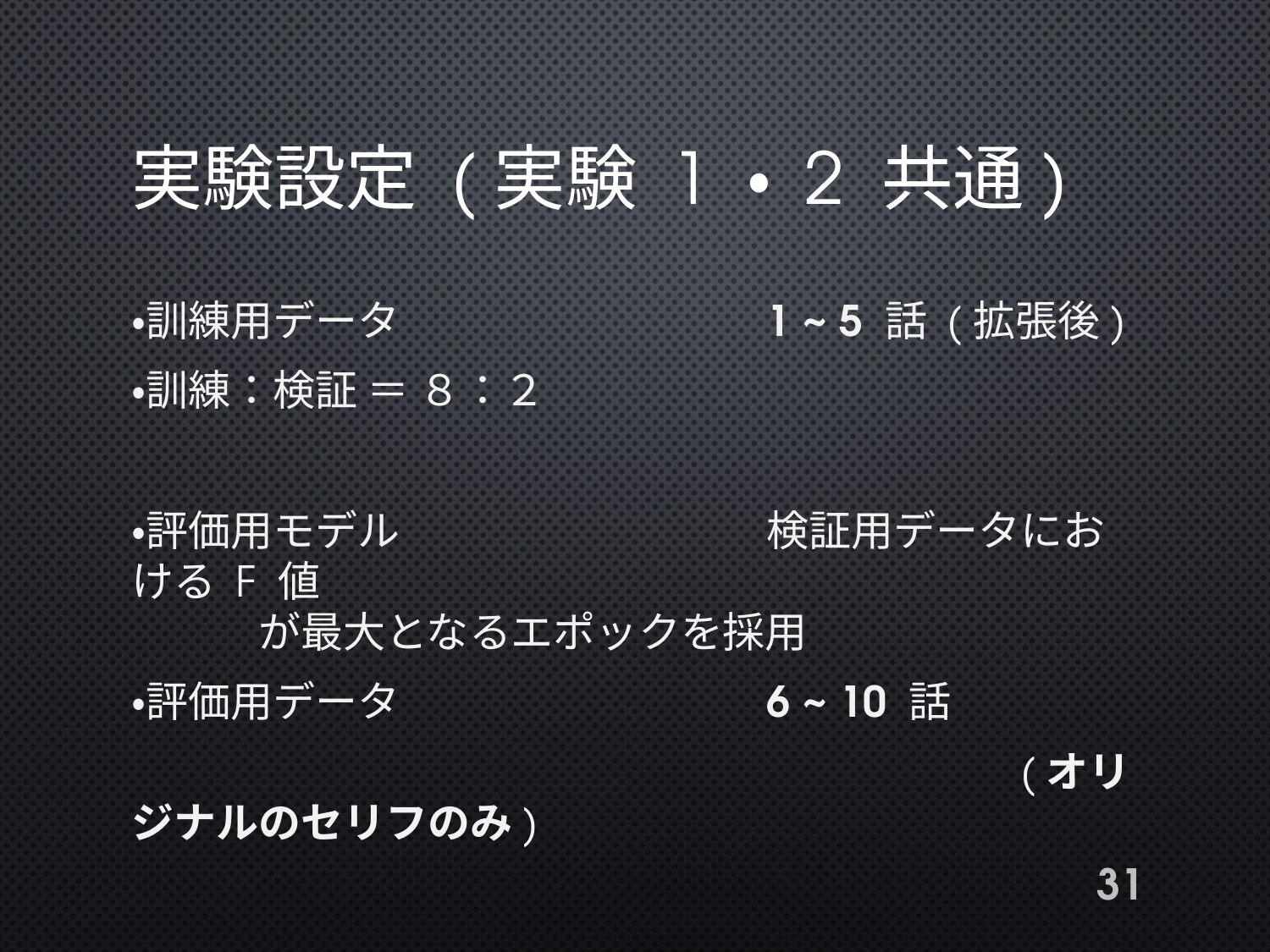

# 実験設定 (実験 1 ・ 2 共通)
・訓練用データ			1 ~ 5 話 (拡張後)
・訓練：検証 ＝ ８：２

・評価用モデル			検証用データにおける F 値							が最大となるエポックを採用
・評価用データ			6 ~ 10 話
							(オリジナルのセリフのみ)

31